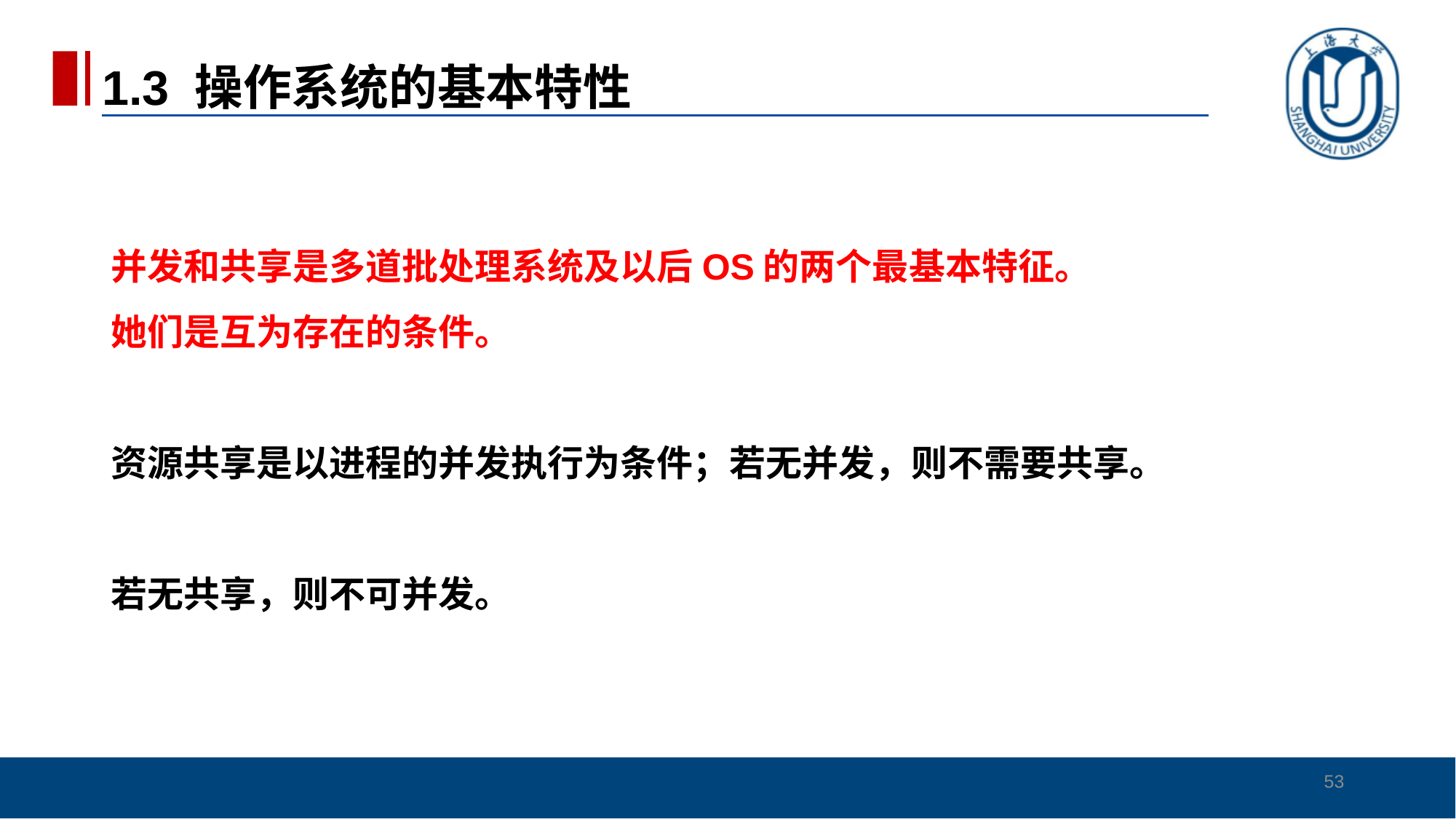

1.3 操作系统的基本特性
# 并发和共享是多道批处理系统及以后OS的两个最基本特征。 她们是互为存在的条件。 资源共享是以进程的并发执行为条件；若无并发，则不需要共享。 若无共享，则不可并发。
53